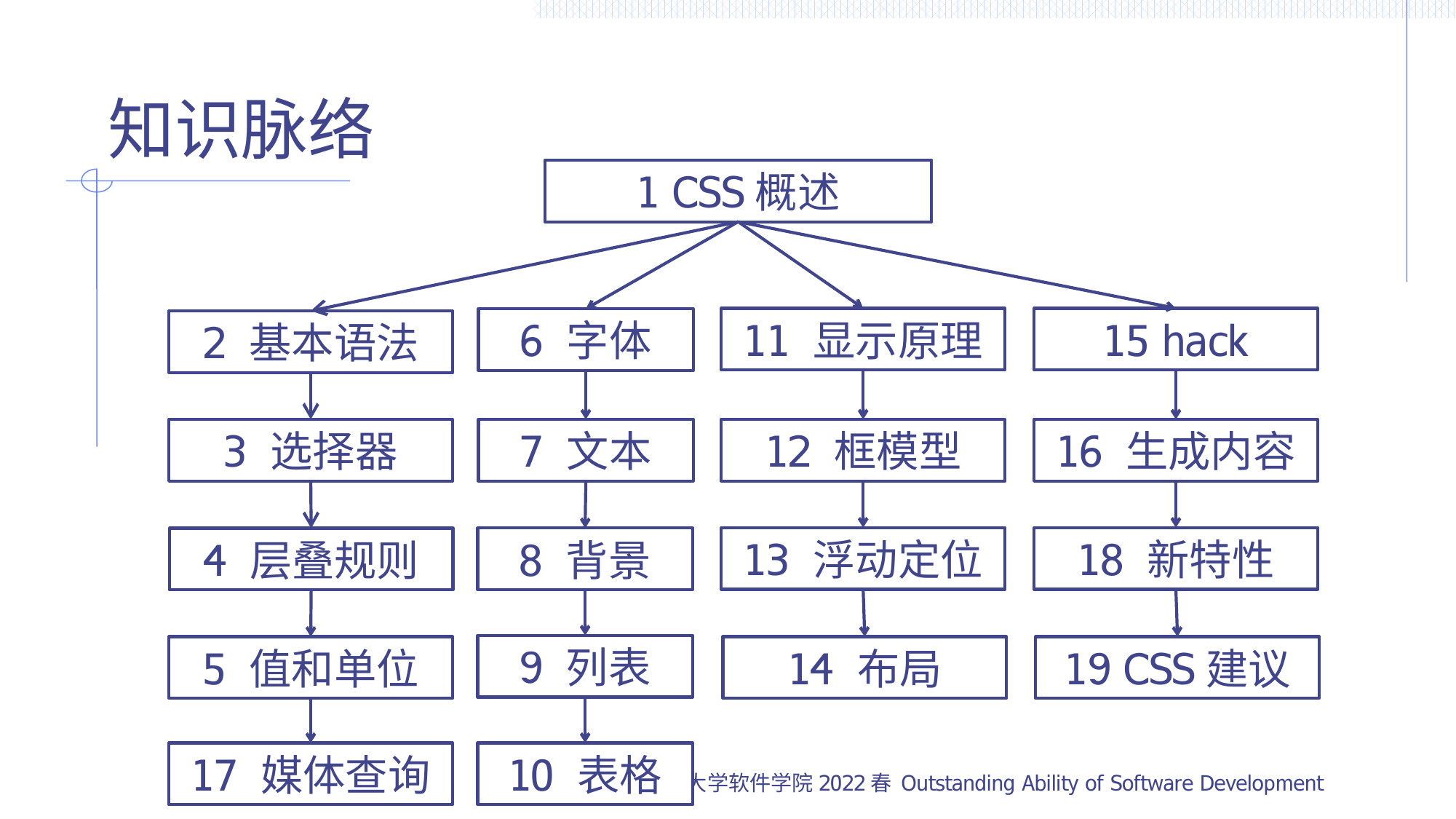

# 知识脉络
1 CSS概述
11 显示原理
15 hack
6 字体
2 基本语法
3 选择器
7 文本
12 框模型
16 生成内容
13 浮动定位
18 新特性
8 背景
4 层叠规则
9 列表
5 值和单位
14 布局
19 CSS建议
17 媒体查询
10 表格